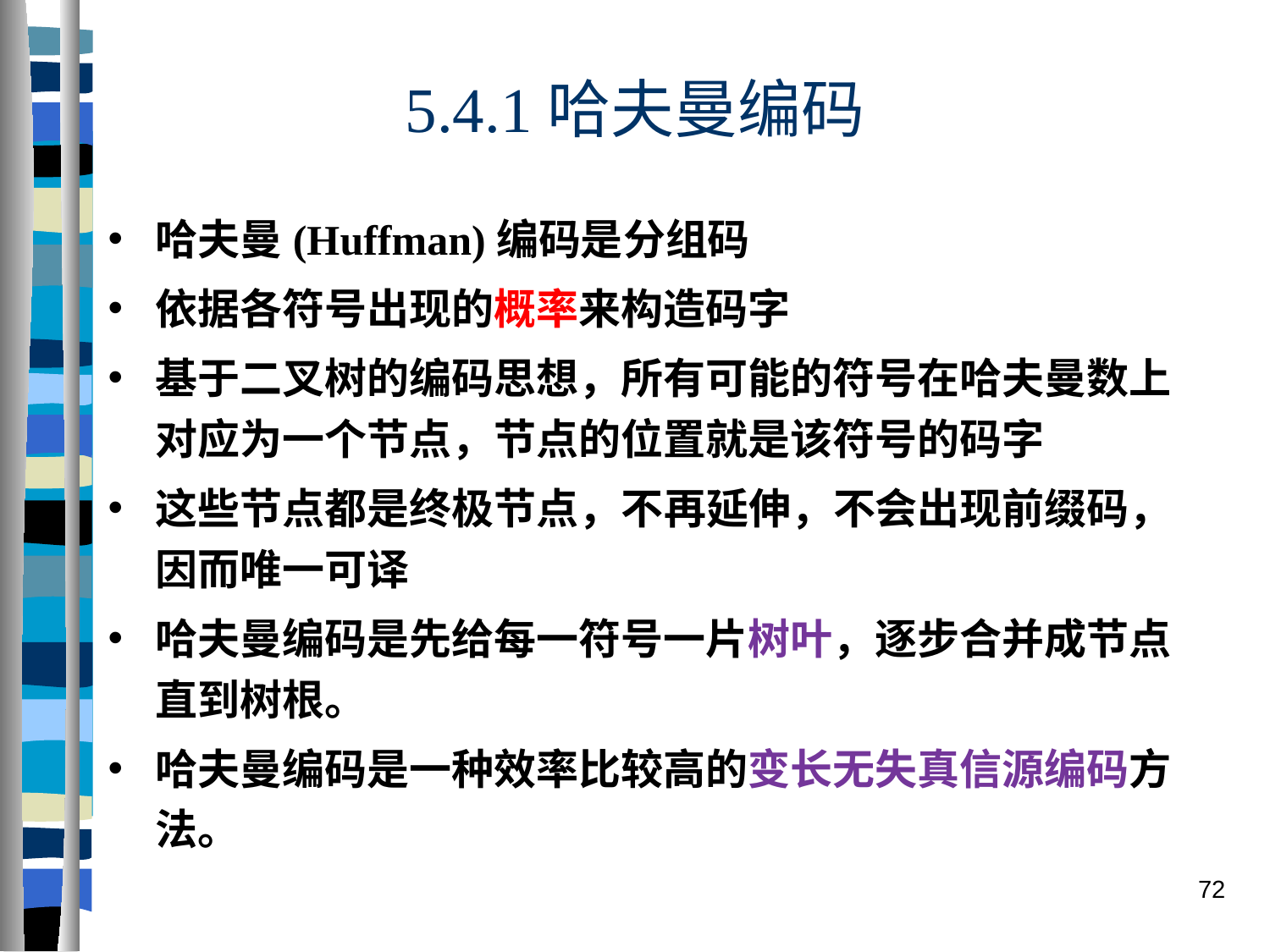

# 5.4.1哈夫曼编码
哈夫曼(Huffman)编码是分组码
依据各符号出现的概率来构造码字
基于二叉树的编码思想，所有可能的符号在哈夫曼数上对应为一个节点，节点的位置就是该符号的码字
这些节点都是终极节点，不再延伸，不会出现前缀码，因而唯一可译
哈夫曼编码是先给每一符号一片树叶，逐步合并成节点直到树根。
哈夫曼编码是一种效率比较高的变长无失真信源编码方法。
72